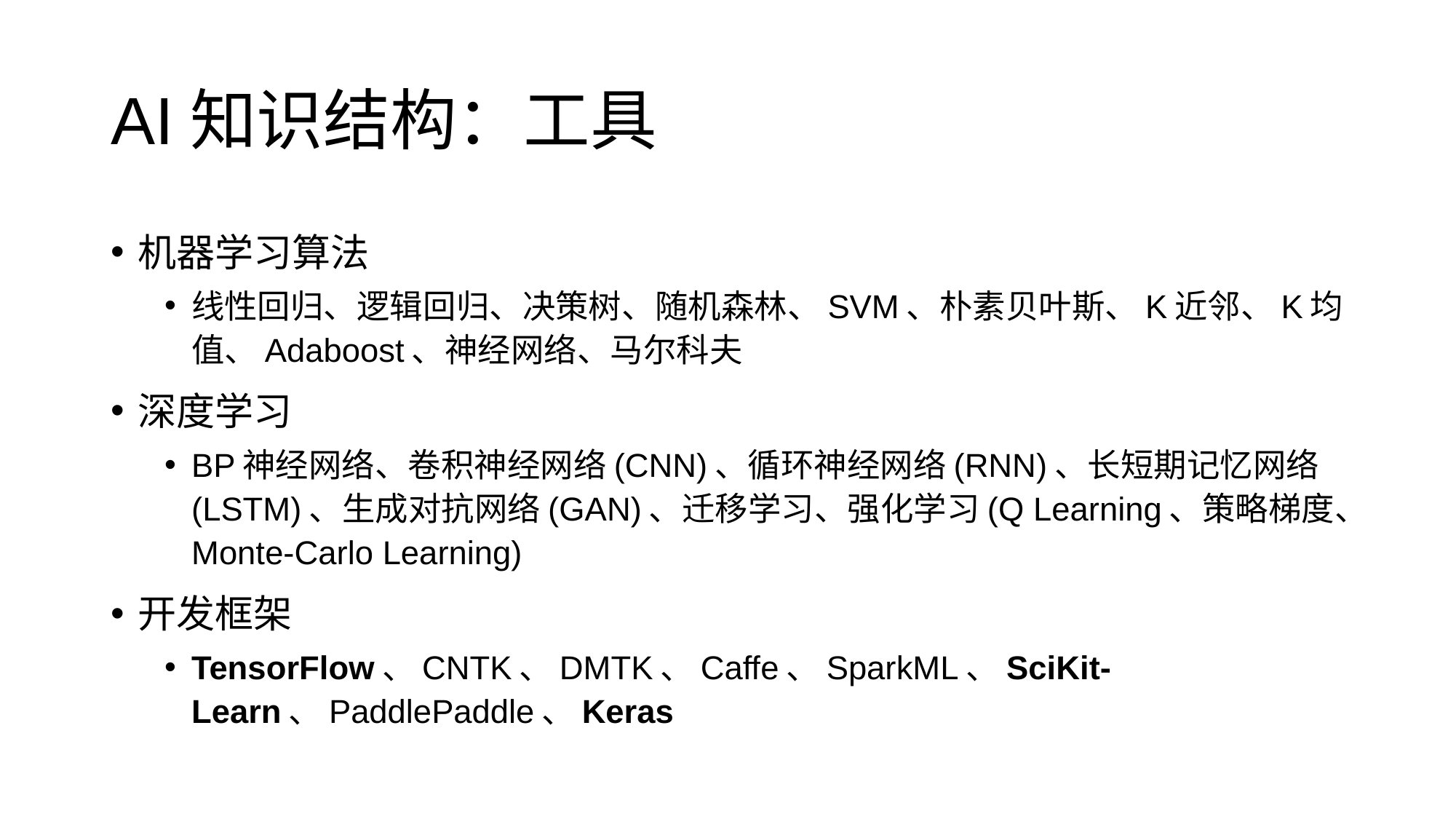

# AI知识结构：工具
机器学习算法
线性回归、逻辑回归、决策树、随机森林、SVM、朴素贝叶斯、K近邻、K均值、Adaboost、神经网络、马尔科夫
深度学习
BP神经网络、卷积神经网络(CNN)、循环神经网络(RNN)、长短期记忆网络(LSTM)、生成对抗网络(GAN)、迁移学习、强化学习(Q Learning、策略梯度、Monte-Carlo Learning)
开发框架
TensorFlow、CNTK、DMTK、Caffe、SparkML、SciKit-Learn、PaddlePaddle、Keras